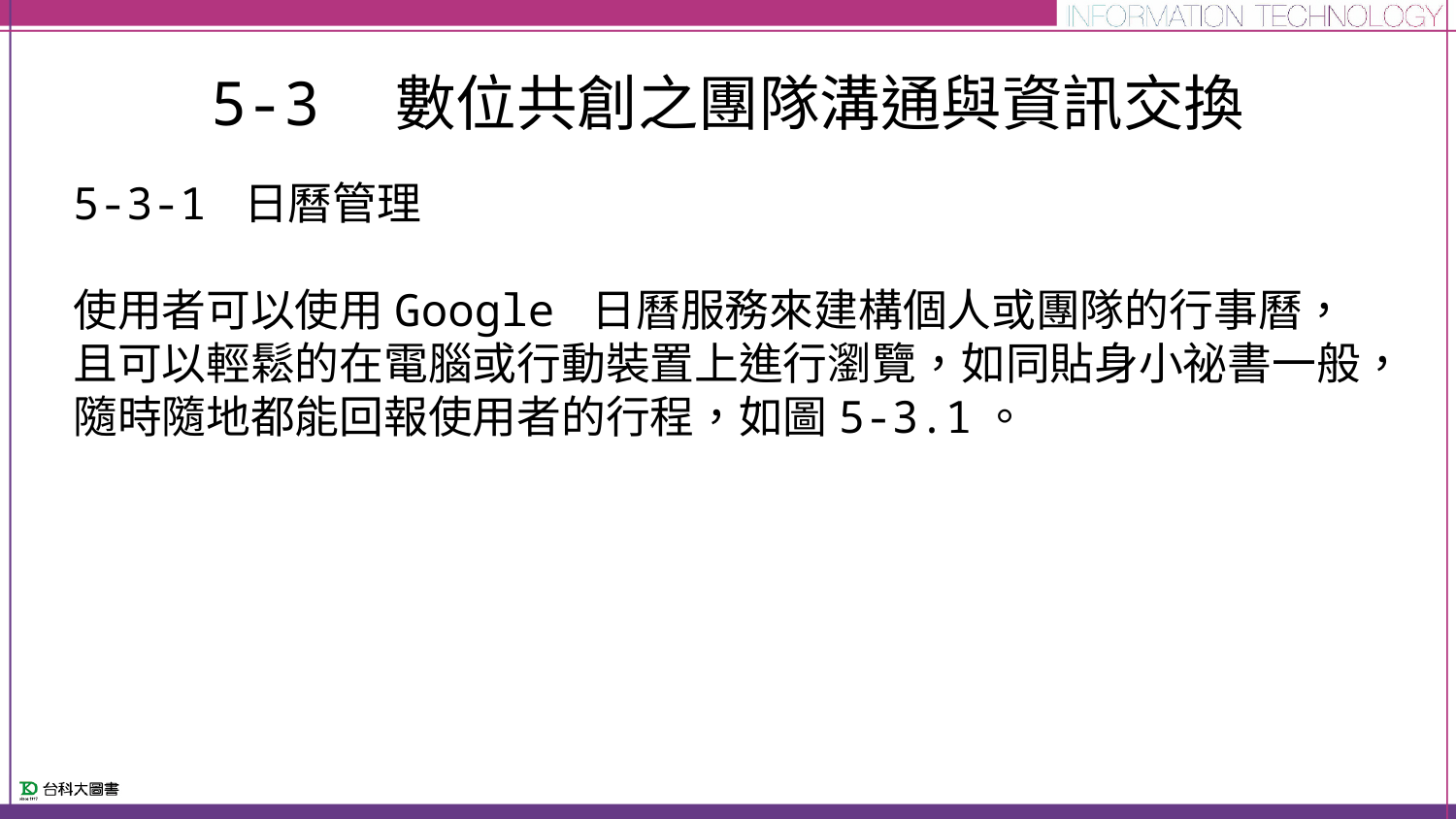

# 5-3　數位共創之團隊溝通與資訊交換
5-3-1 日曆管理

使用者可以使用Google 日曆服務來建構個人或團隊的行事曆，且可以輕鬆的在電腦或行動裝置上進行瀏覽，如同貼身小祕書一般，隨時隨地都能回報使用者的行程，如圖5-3.1。